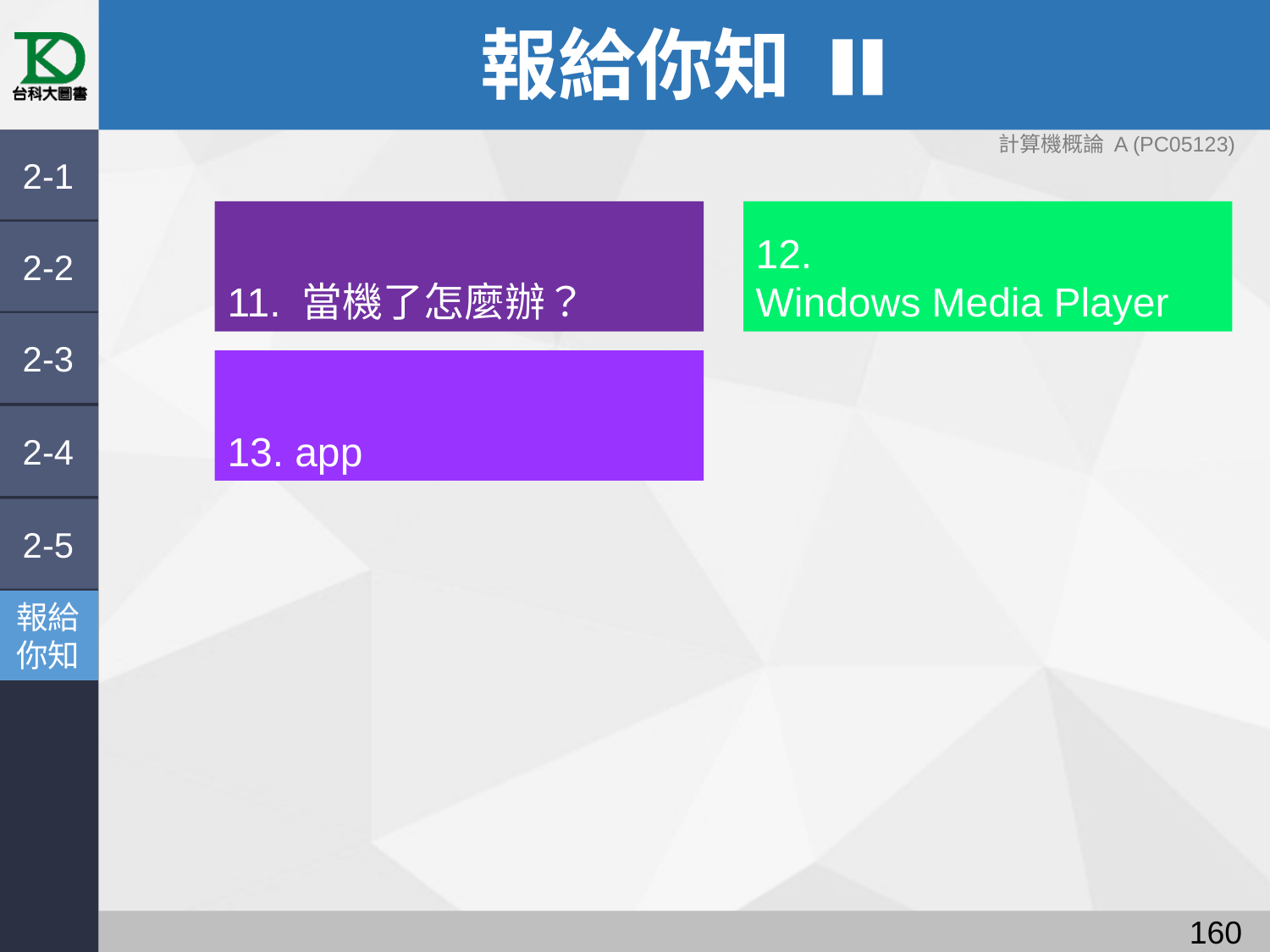

# 報給你知 II
計算機概論 A (PC05123)
2-1
11. 當機了怎麼辦？
12.
Windows Media Player
2-2
2-3
13. app
2-4
2-5
報給
你知
160